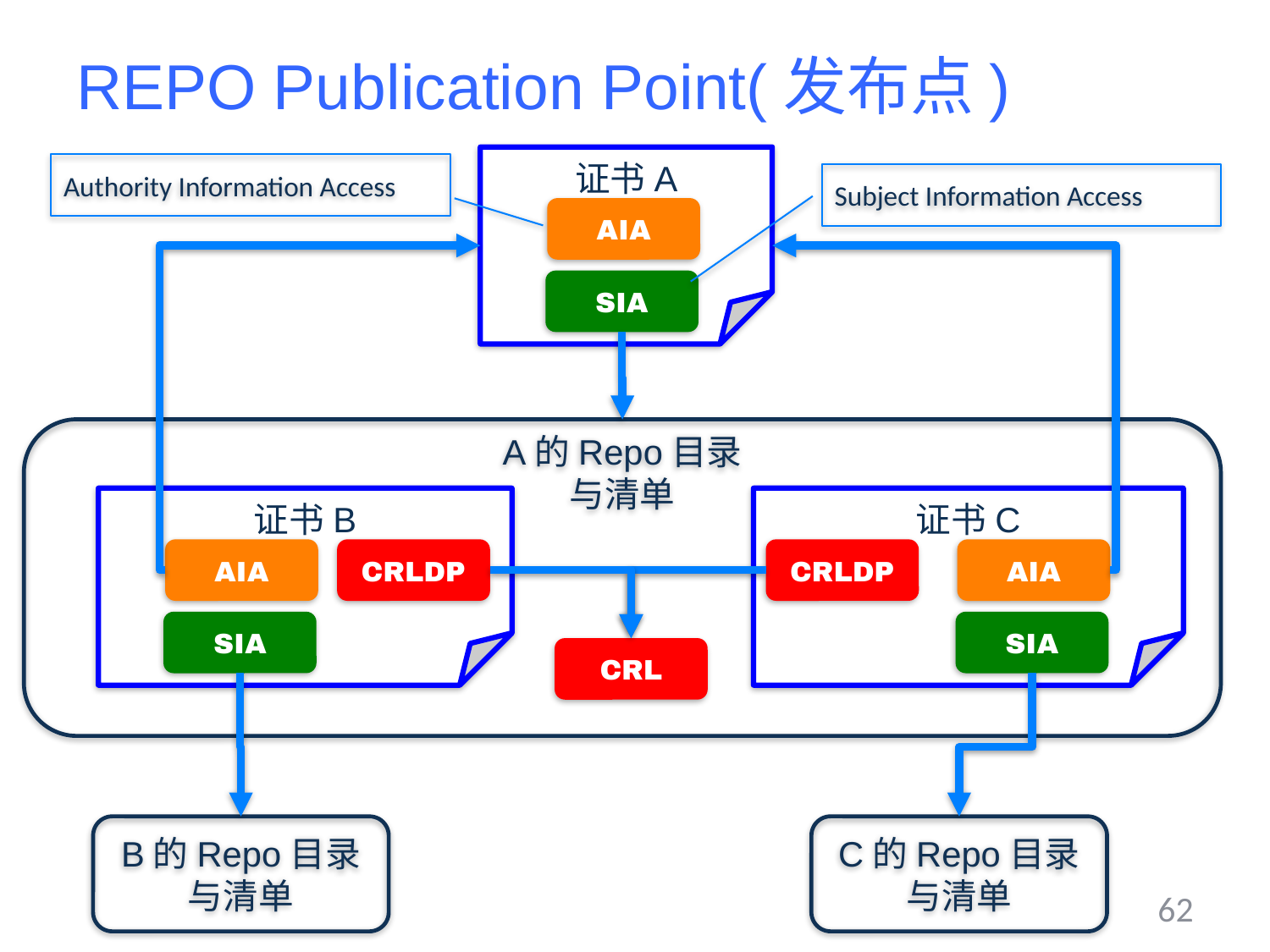

# REPO Publication Point(发布点)
证书A

Authority Information Access
Subject Information Access
AIA

SIA
A的Repo目录
与清单

证书B

证书C

AIA
CRLDP
AIA
CRLDP
SIA
SIA
CRL
B的Repo目录
与清单
C的Repo目录
与清单
62